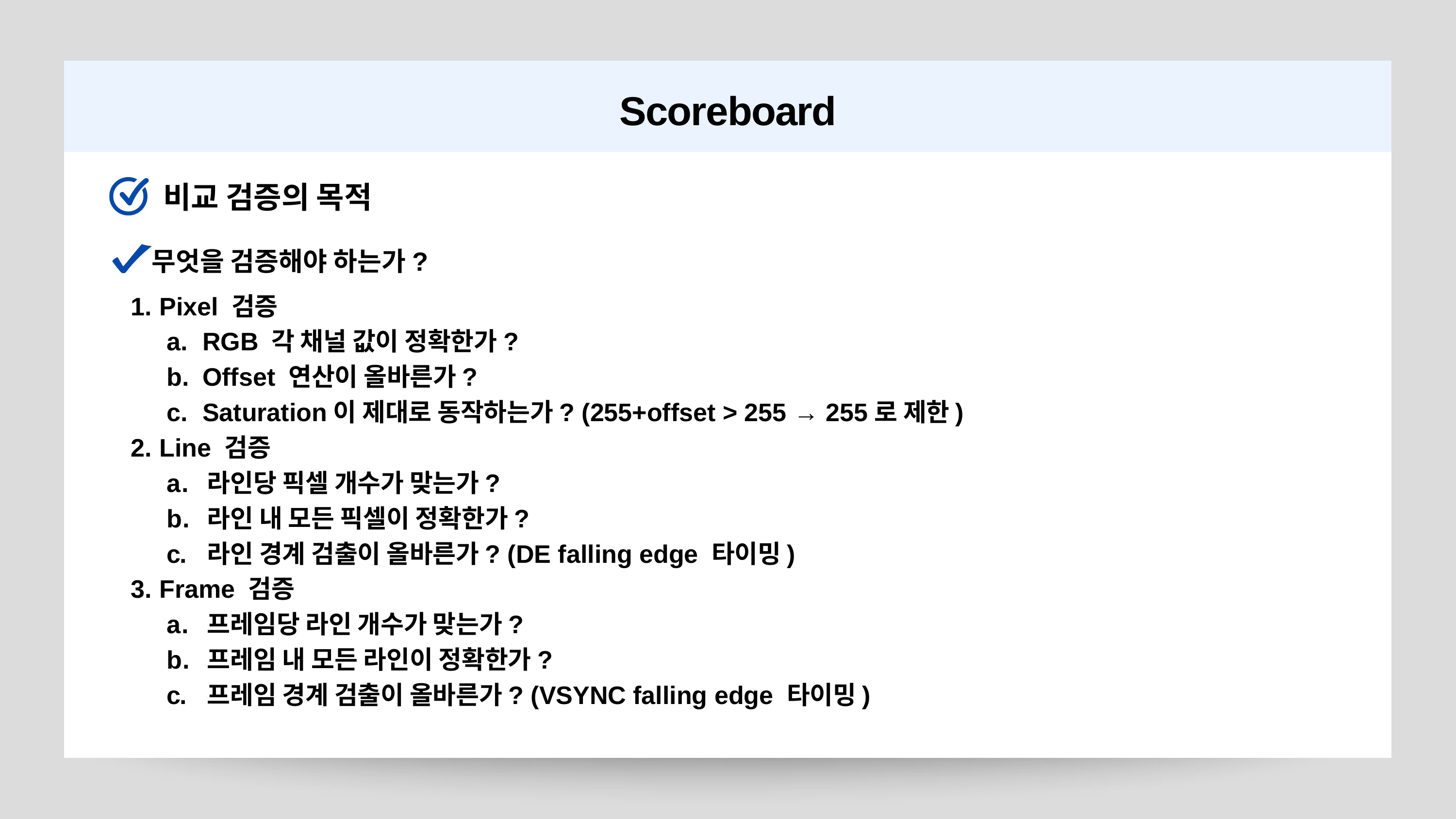

Scoreboard
비교 검증의 목적

무엇을 검증해야 하는가?

 Pixel 검증
 RGB 각 채널 값이 정확한가?
 Offset 연산이 올바른가?
 Saturation이 제대로 동작하는가? (255+offset > 255 → 255로 제한)
 Line 검증
 라인당 픽셀 개수가 맞는가?
 라인 내 모든 픽셀이 정확한가?
 라인 경계 검출이 올바른가? (DE falling edge 타이밍)
 Frame 검증
 프레임당 라인 개수가 맞는가?
 프레임 내 모든 라인이 정확한가?
 프레임 경계 검출이 올바른가? (VSYNC falling edge 타이밍)